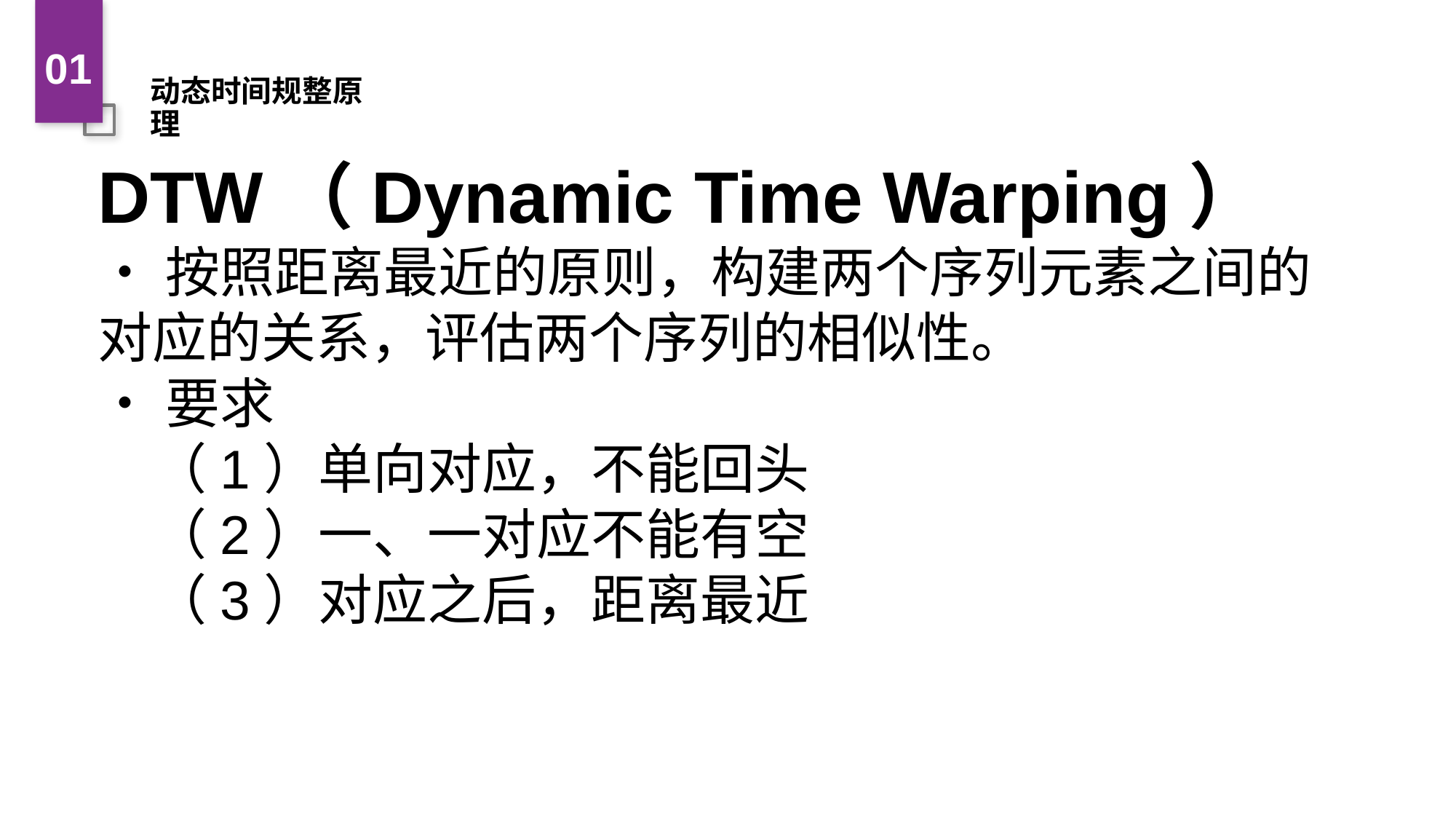

01
动态时间规整原理
DTW（Dynamic Time Warping）
•按照距离最近的原则，构建两个序列元素之间的对应的关系，评估两个序列的相似性。
•要求
（1）单向对应，不能回头
（2）一、一对应不能有空
（3）对应之后，距离最近